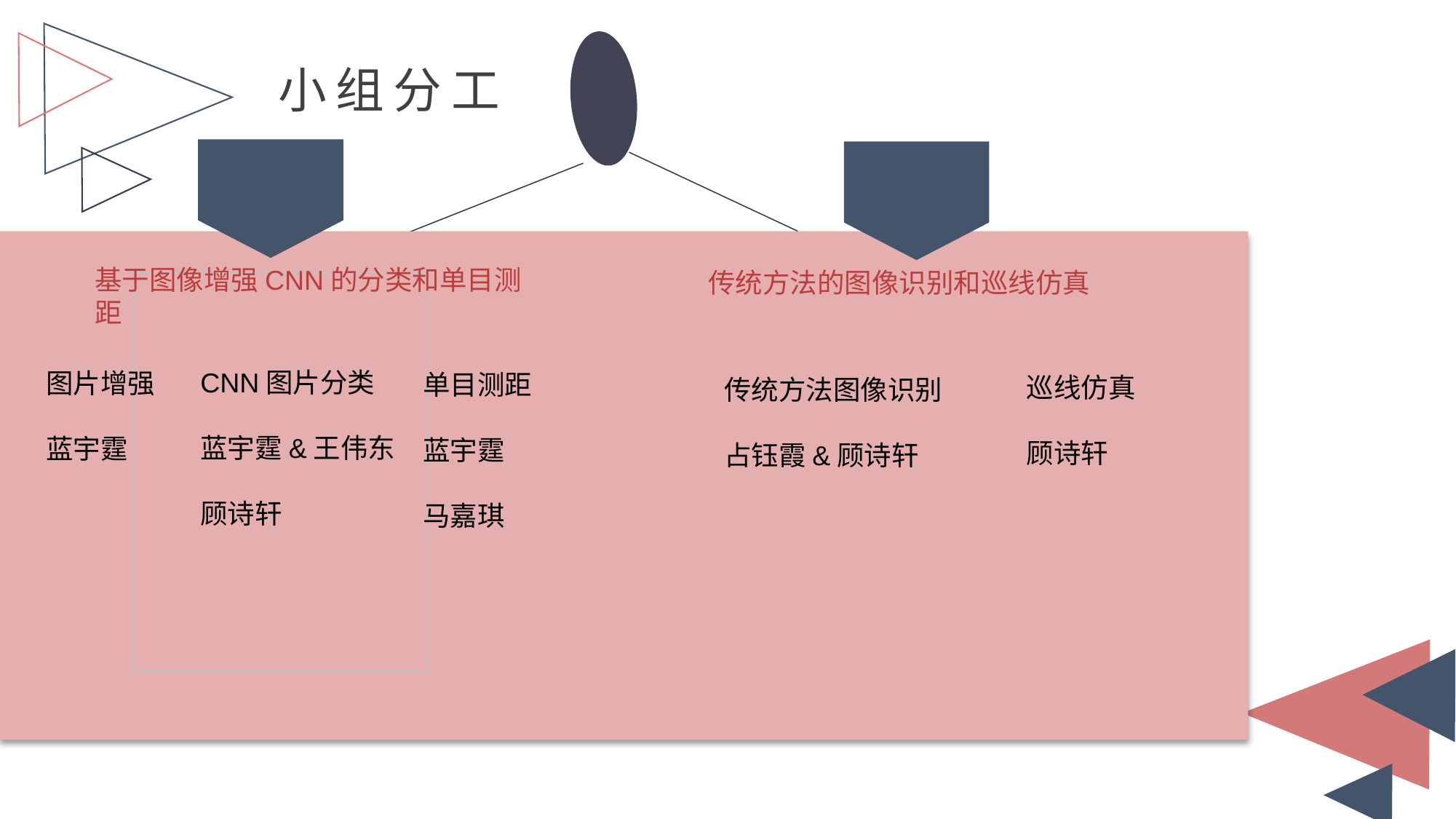

小组分工

基于图像增强CNN的分类和单目测距

传统方法的图像识别和巡线仿真

CNN图片分类

蓝宇霆&王伟东

顾诗轩
图片增强

蓝宇霆

单目测距

蓝宇霆

马嘉琪
巡线仿真

顾诗轩
传统方法图像识别

占钰霞&顾诗轩